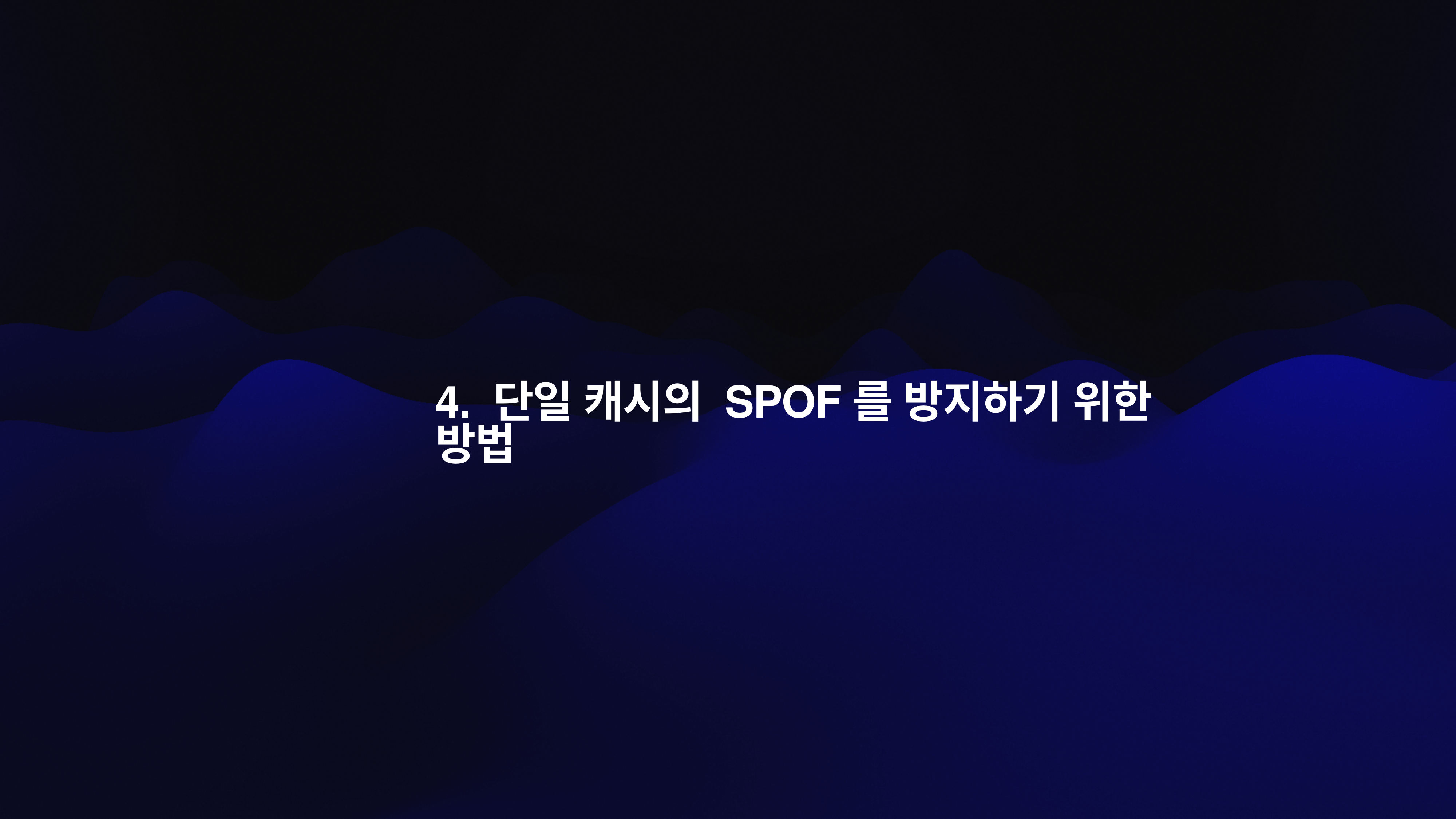

# 4. 단일 캐시의 SPOF를 방지하기 위한 방법